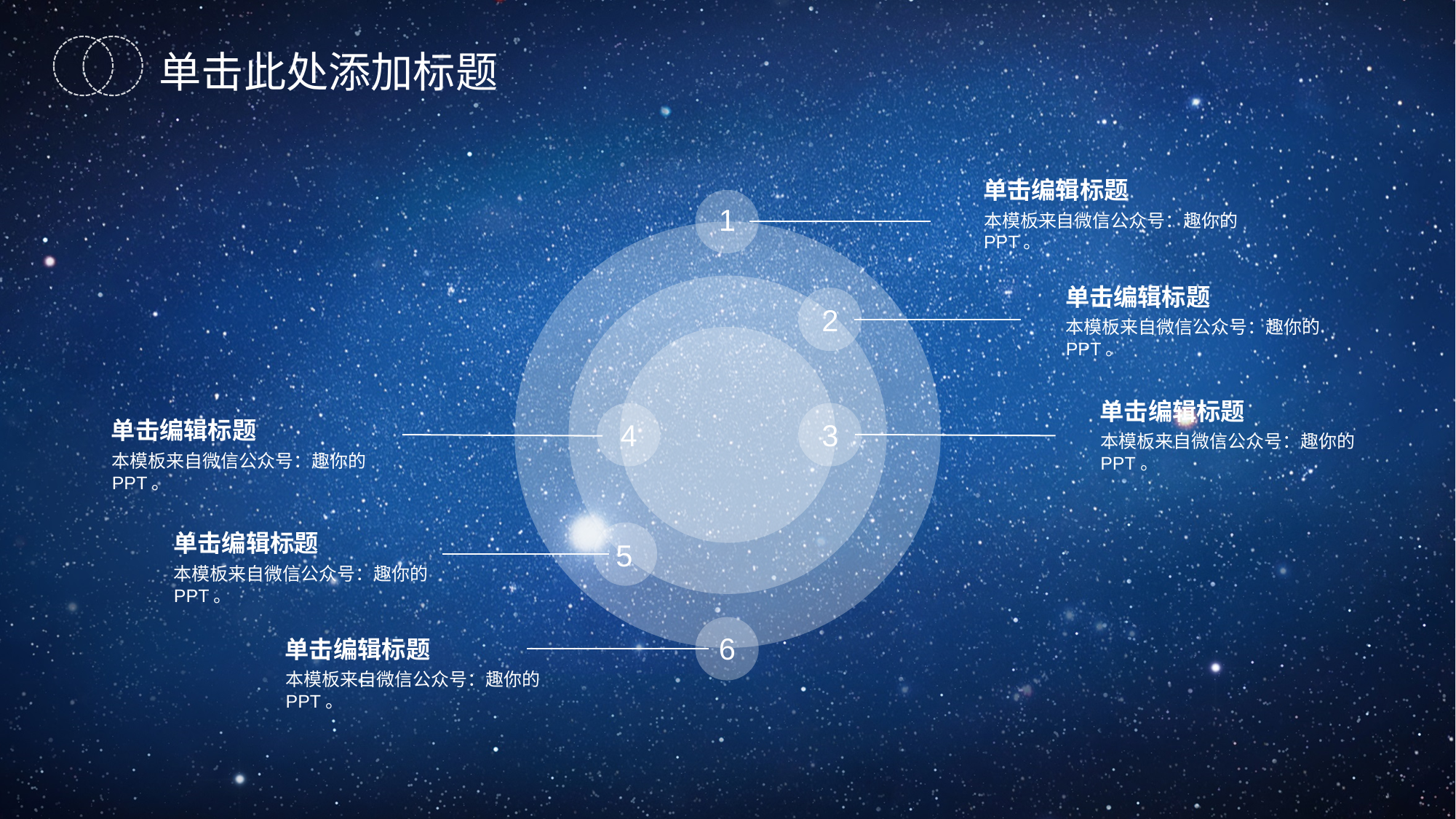

单击此处添加标题
单击编辑标题

1
本模板来自微信公众号：趣你的PPT。

单击编辑标题

2
本模板来自微信公众号：
趣你的PPT
本模板来自微信公众号：趣你的PPT。

单击编辑标题

4
3
单击编辑标题
本模板来自微信公众号：趣你的PPT。
本模板来自微信公众号：趣你的PPT。

单击编辑标题
5
本模板来自微信公众号：趣你的PPT。

6
单击编辑标题
本模板来自微信公众号：趣你的PPT。